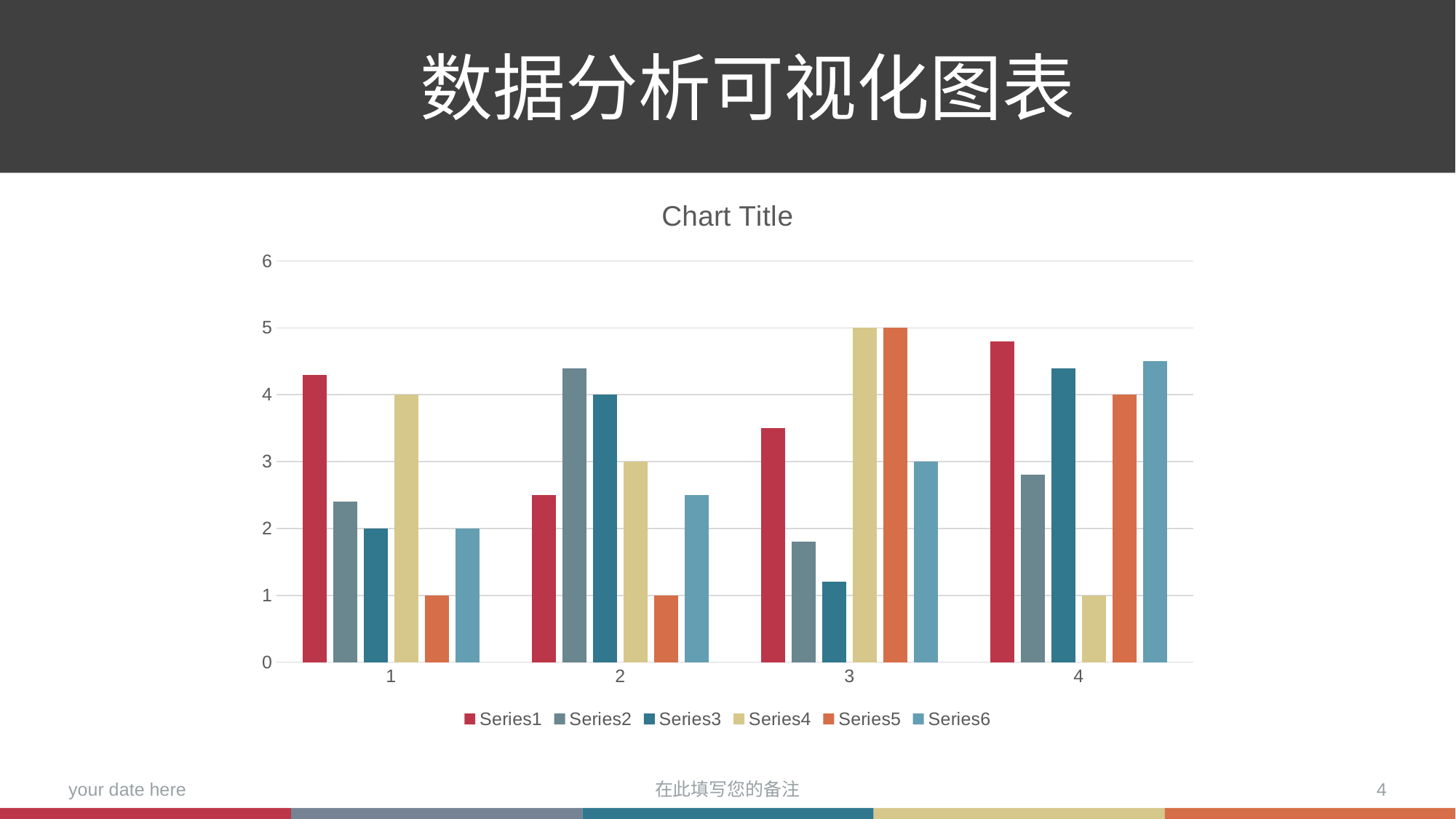

数据分析可视化图表

### Chart:

| Category |  |  |  |  |  |  |
|---|---|---|---|---|---|---|
your date here
在此填写您的备注
4